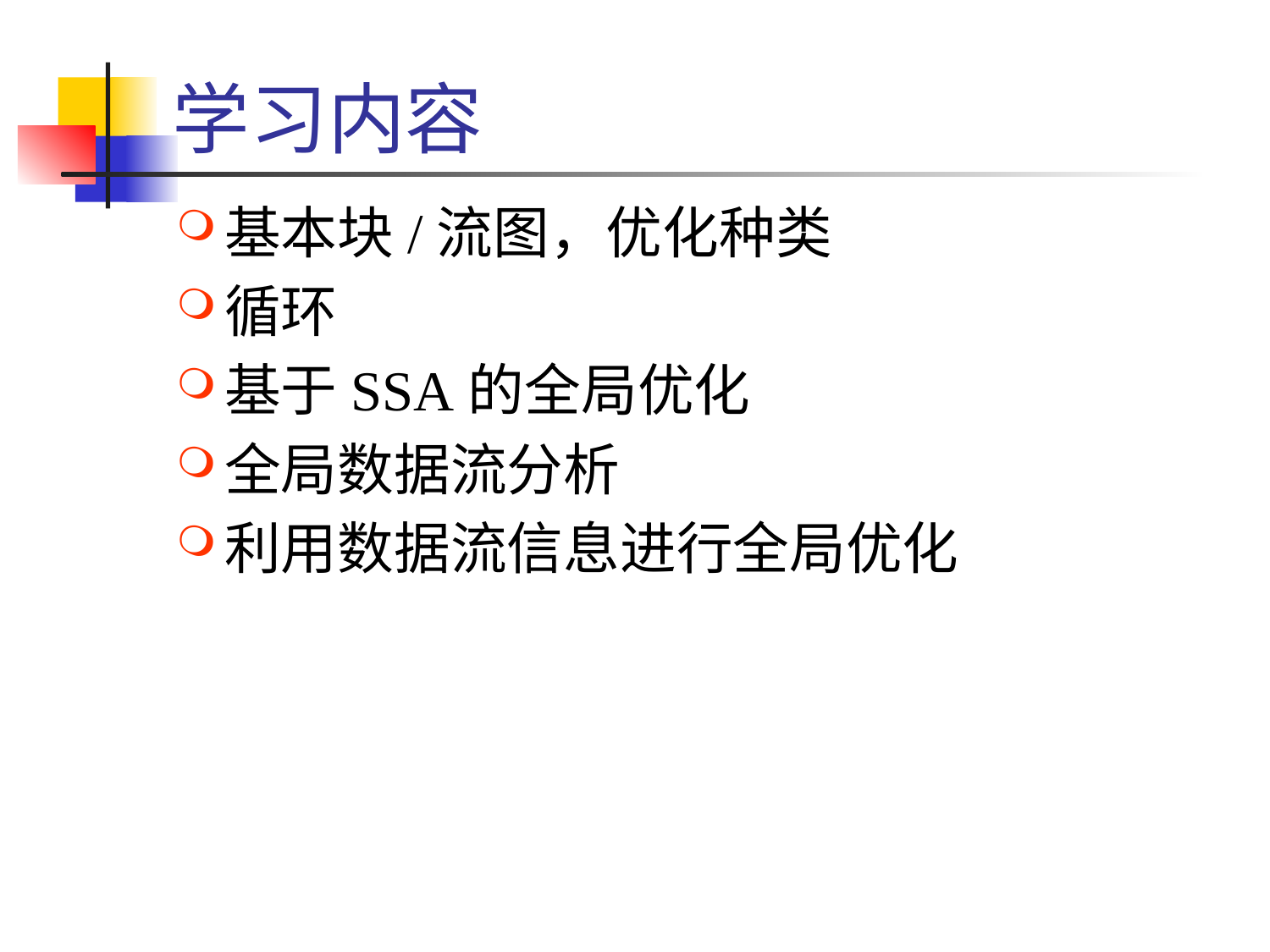

# 学习内容
基本块/流图，优化种类
循环
基于SSA的全局优化
全局数据流分析
利用数据流信息进行全局优化